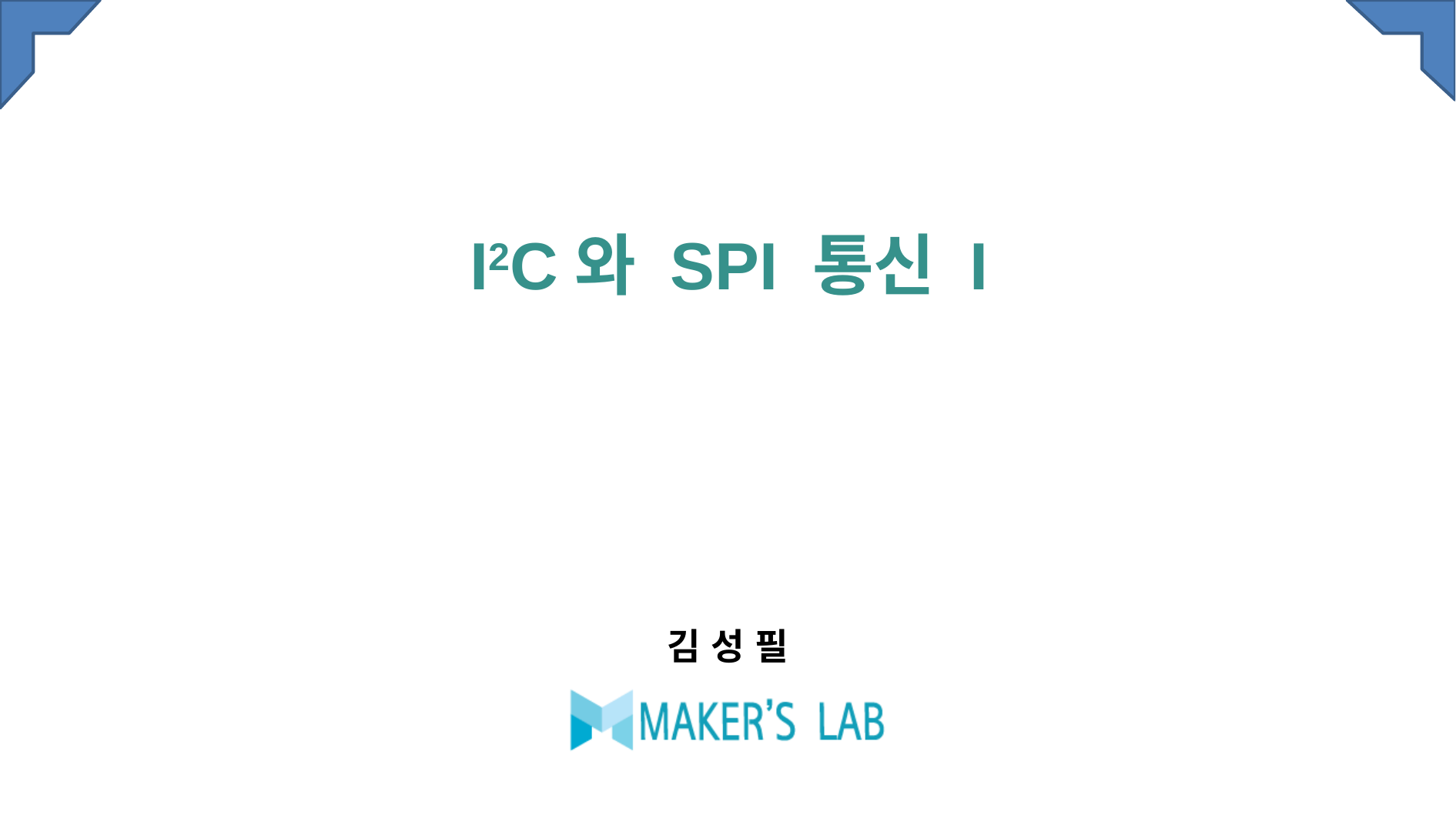

# I2C와 SPI 통신 I

김 성 필